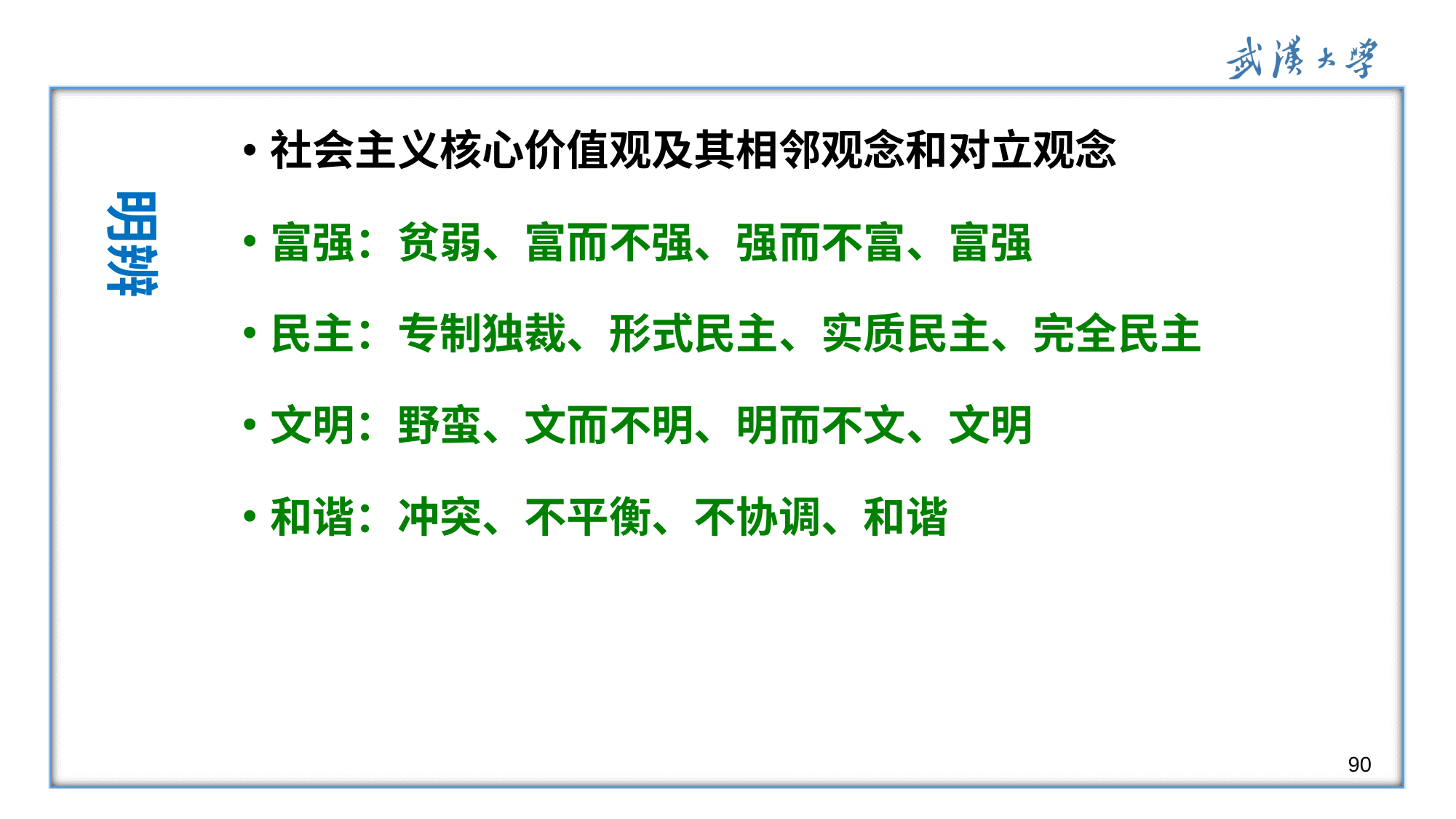

社会主义核心价值观及其相邻观念和对立观念
富强：贫弱、富而不强、强而不富、富强
民主：专制独裁、形式民主、实质民主、完全民主
文明：野蛮、文而不明、明而不文、文明
和谐：冲突、不平衡、不协调、和谐
明辨
90